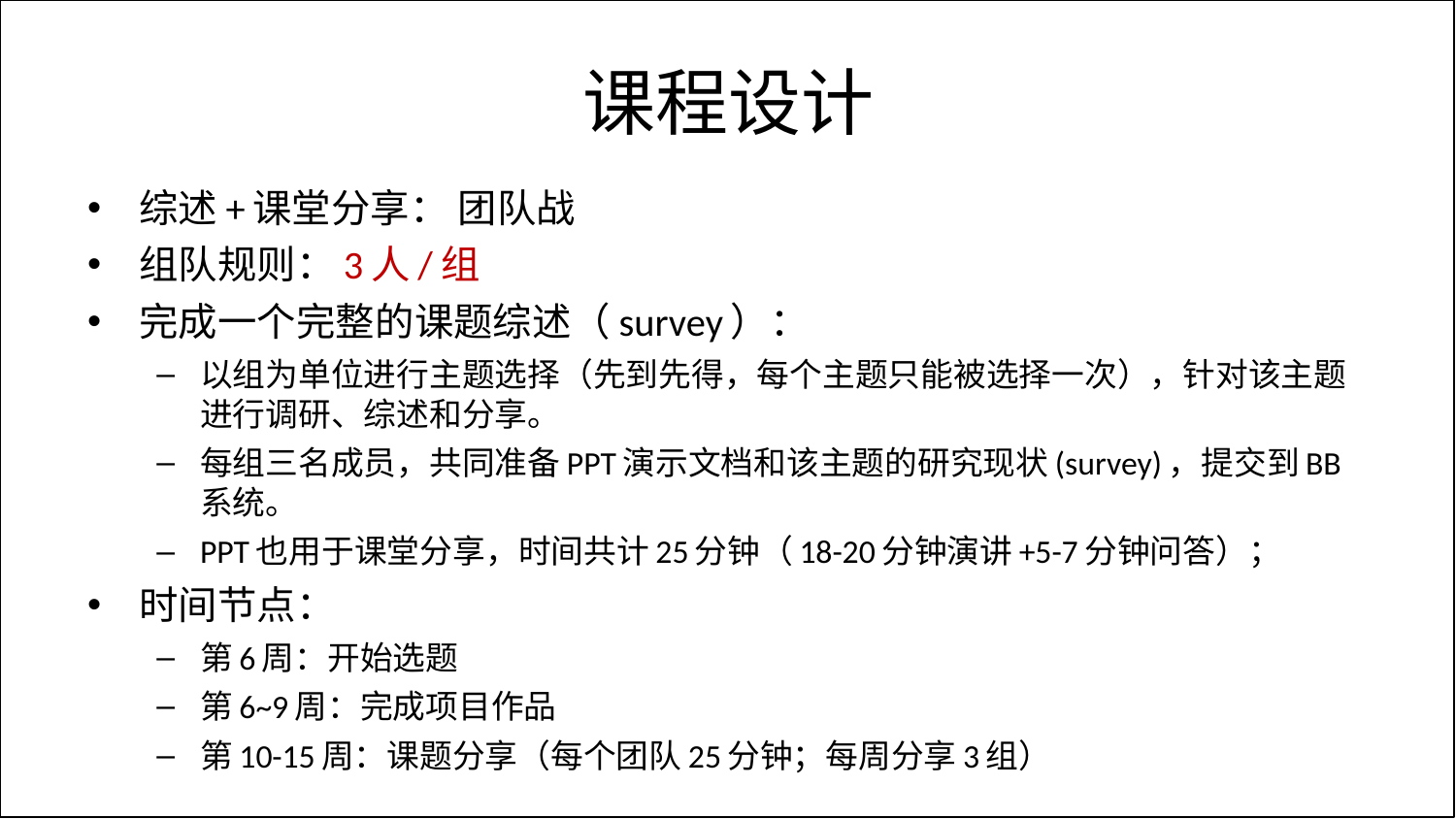

# 课程设计
综述+课堂分享： 团队战
组队规则：3人/组
完成一个完整的课题综述（survey）：
以组为单位进行主题选择（先到先得，每个主题只能被选择一次），针对该主题进行调研、综述和分享。
每组三名成员，共同准备PPT演示文档和该主题的研究现状(survey)，提交到BB系统。
PPT也用于课堂分享，时间共计25分钟（18-20分钟演讲+5-7分钟问答）；
时间节点：
第6周：开始选题
第6~9周：完成项目作品
第10-15周：课题分享（每个团队25分钟；每周分享3组）